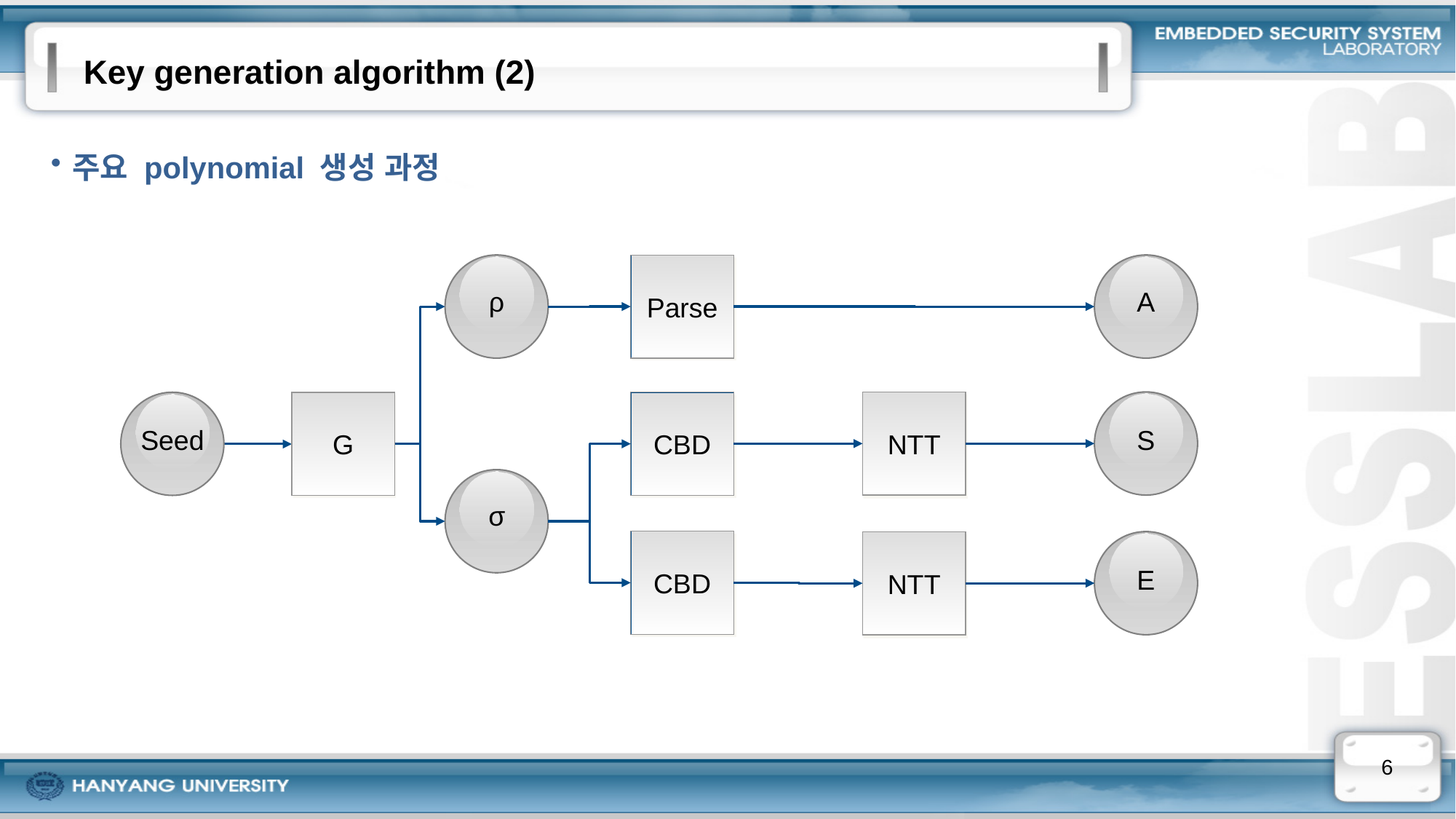

# Key generation algorithm (2)
주요 polynomial 생성 과정

Parse

ρ
A

NTT

CBD
G
Seed
S

σ
CBD

NTT
E
6